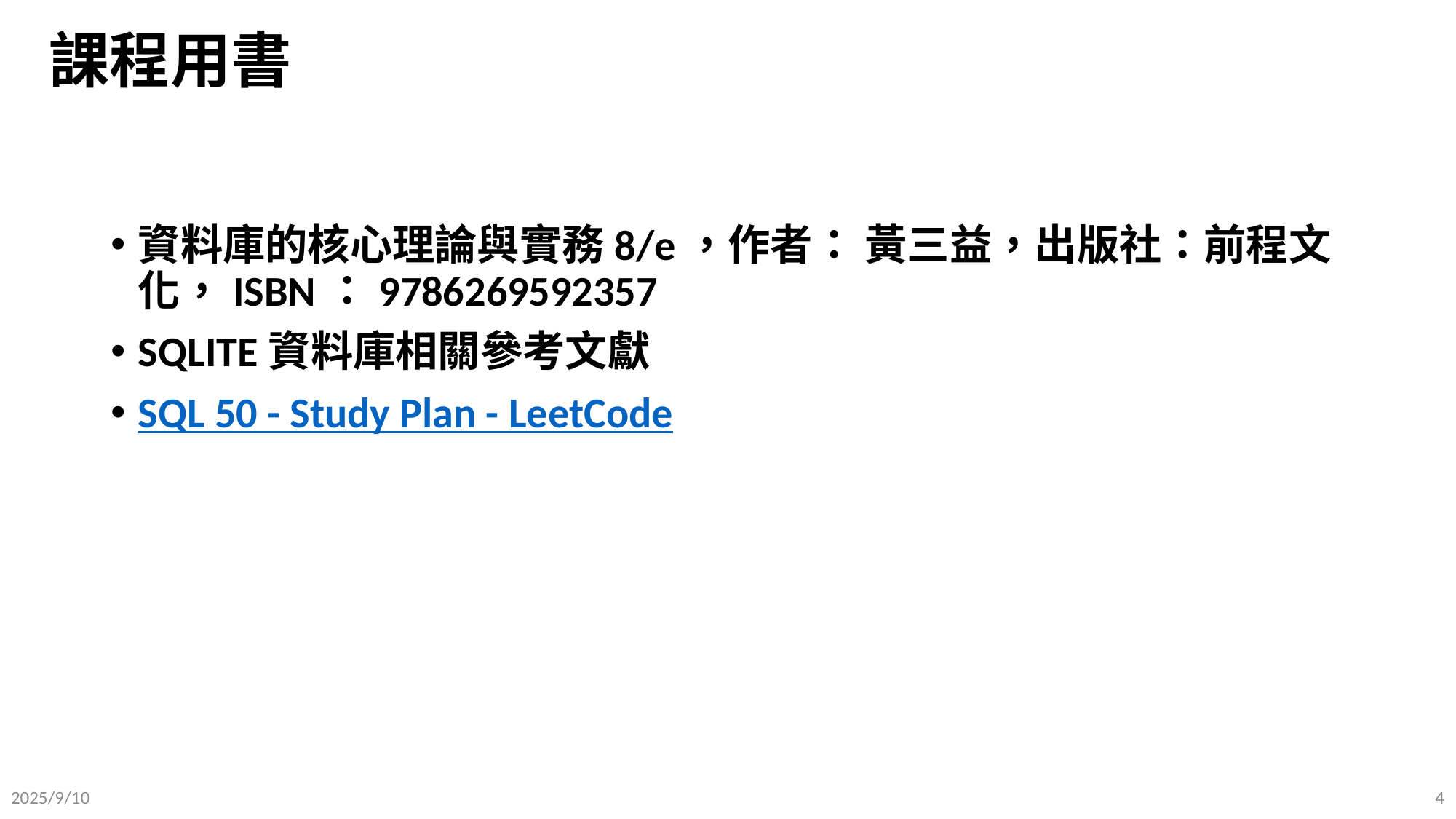

# 課程用書
資料庫的核心理論與實務8/e，作者： 黃三益，出版社：前程文化，ISBN：9786269592357
SQLITE資料庫相關參考文獻
SQL 50 - Study Plan - LeetCode

2025/9/10
4